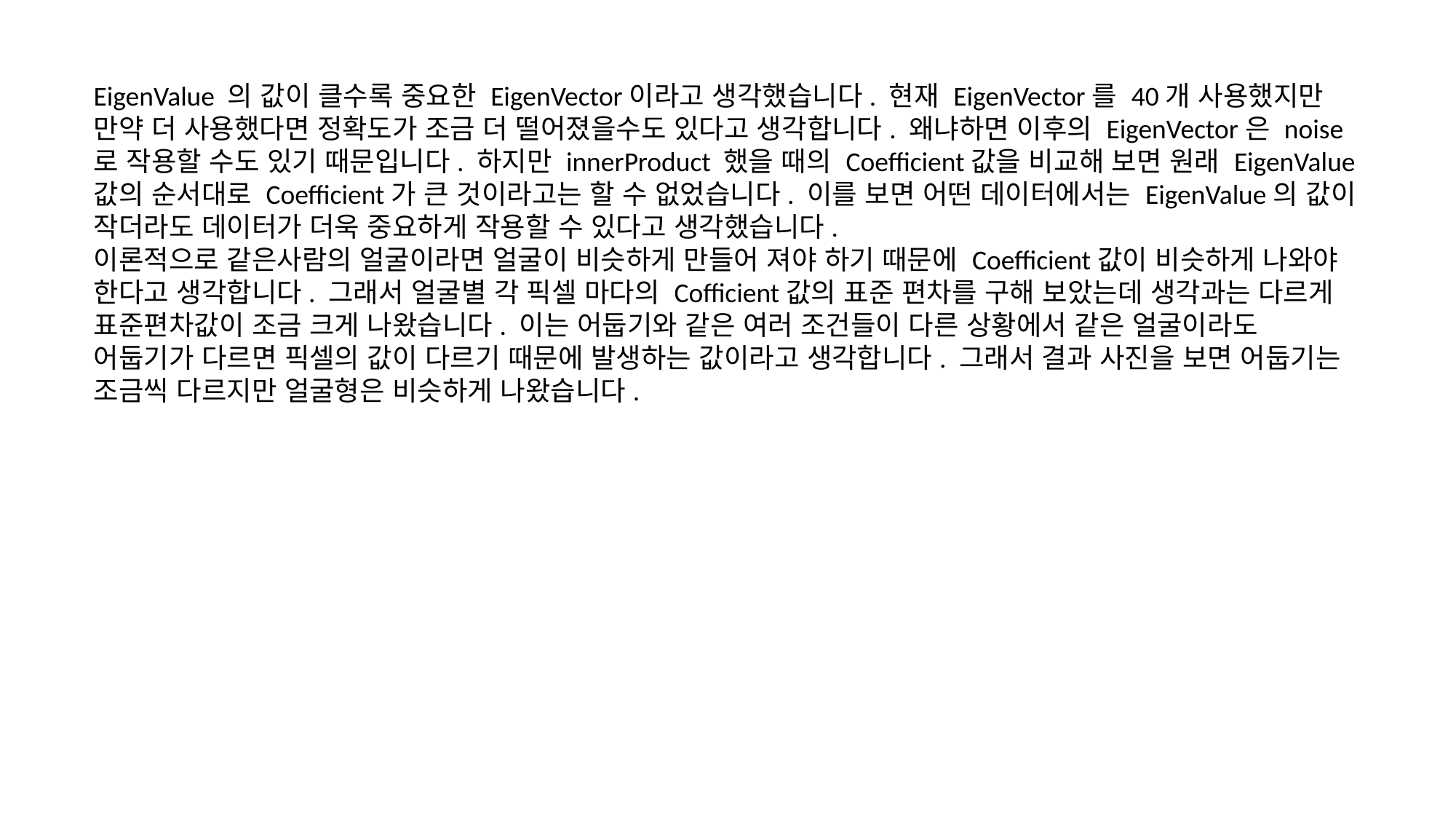

EigenValue 의 값이 클수록 중요한 EigenVector이라고 생각했습니다. 현재 EigenVector를 40개 사용했지만 만약 더 사용했다면 정확도가 조금 더 떨어졌을수도 있다고 생각합니다. 왜냐하면 이후의 EigenVector은 noise로 작용할 수도 있기 때문입니다. 하지만 innerProduct 했을 때의 Coefficient값을 비교해 보면 원래 EigenValue값의 순서대로 Coefficient가 큰 것이라고는 할 수 없었습니다. 이를 보면 어떤 데이터에서는 EigenValue의 값이 작더라도 데이터가 더욱 중요하게 작용할 수 있다고 생각했습니다.
이론적으로 같은사람의 얼굴이라면 얼굴이 비슷하게 만들어 져야 하기 때문에 Coefficient값이 비슷하게 나와야 한다고 생각합니다. 그래서 얼굴별 각 픽셀 마다의 Cofficient값의 표준 편차를 구해 보았는데 생각과는 다르게 표준편차값이 조금 크게 나왔습니다. 이는 어둡기와 같은 여러 조건들이 다른 상황에서 같은 얼굴이라도 어둡기가 다르면 픽셀의 값이 다르기 때문에 발생하는 값이라고 생각합니다. 그래서 결과 사진을 보면 어둡기는 조금씩 다르지만 얼굴형은 비슷하게 나왔습니다.